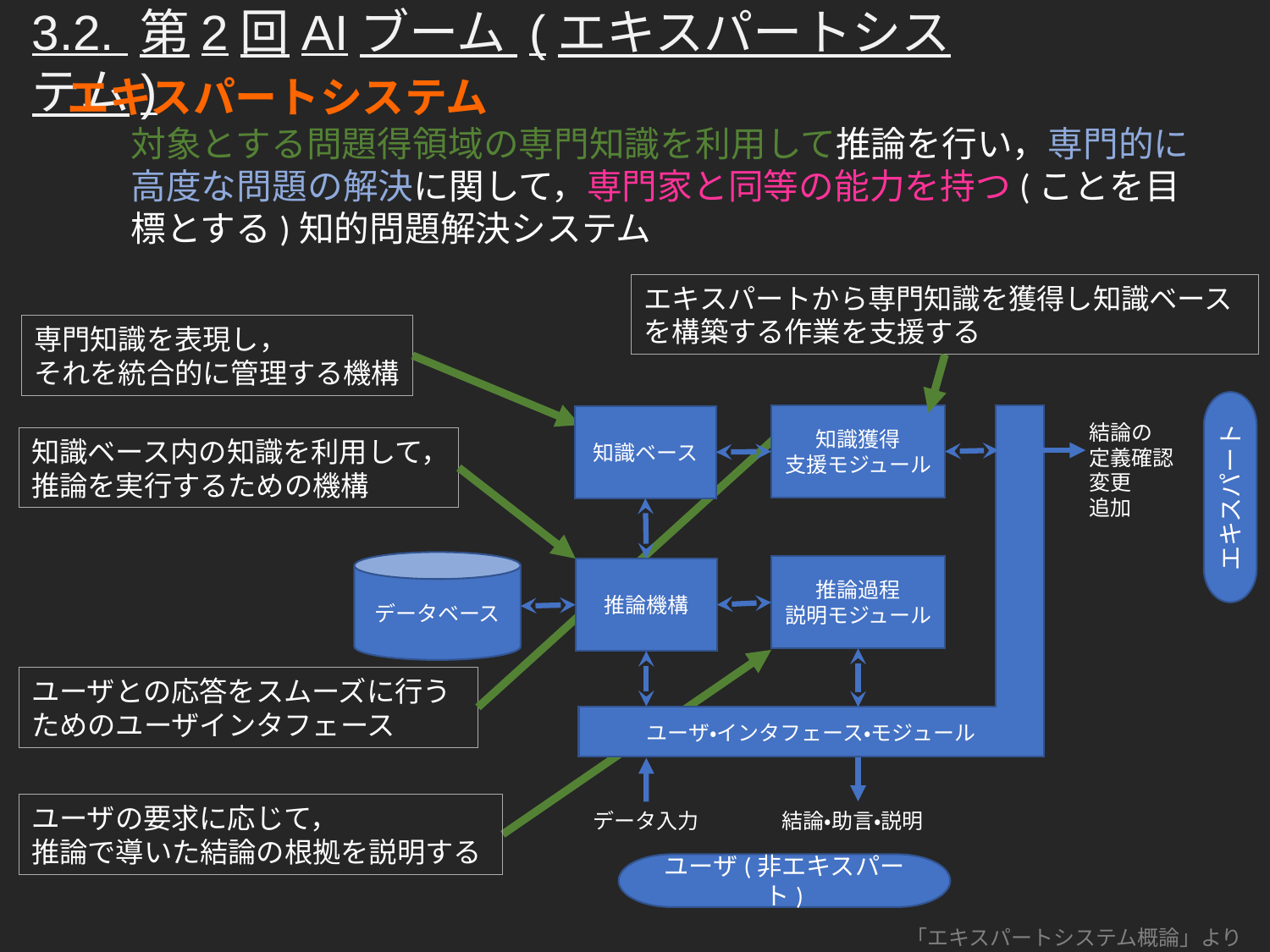

3.2. 第2回AIブーム (エキスパートシステム)
エキスパートシステム
対象とする問題得領域の専門知識を利用して推論を行い，専門的に高度な問題の解決に関して，専門家と同等の能力を持つ(ことを目標とする)知的問題解決システム
エキスパートから専門知識を獲得し知識ベースを構築する作業を支援する
専門知識を表現し，
それを統合的に管理する機構
ユーザ・インタフェース・モジュール
知識獲得
支援モジュール
知識ベース
結論の
定義確認
変更
追加
知識ベース内の知識を利用して，
推論を実行するための機構
エキスパート
データベース
推論過程
説明モジュール
推論機構
ユーザとの応答をスムーズに行うためのユーザインタフェース
ユーザの要求に応じて，
推論で導いた結論の根拠を説明する
データ入力
結論・助言・説明
ユーザ(非エキスパート)
「エキスパートシステム概論」より